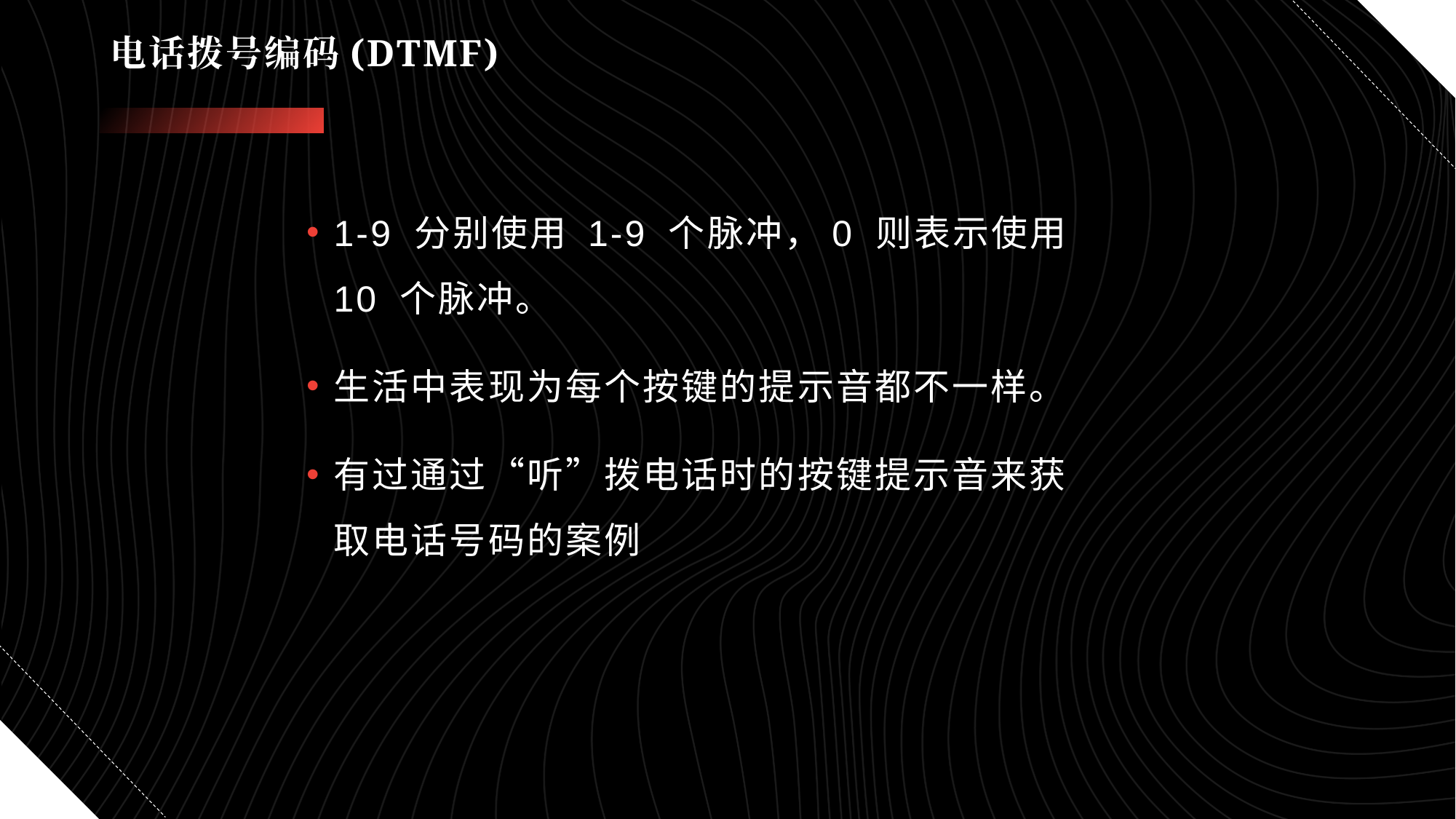

# 电话拨号编码(DTMF)
1-9 分别使用 1-9 个脉冲，0 则表示使用 10 个脉冲。
生活中表现为每个按键的提示音都不一样。
有过通过“听”拨电话时的按键提示音来获取电话号码的案例